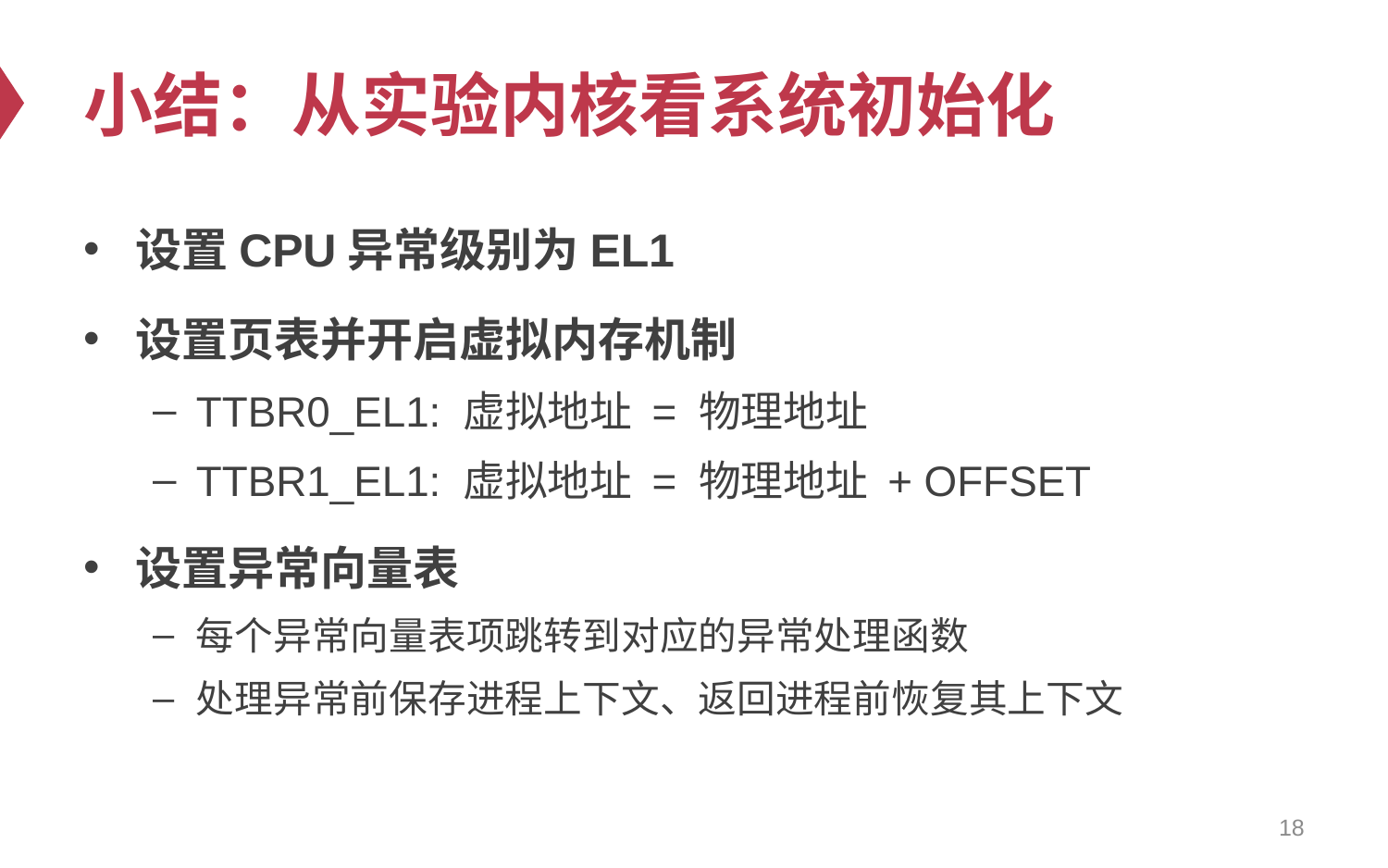

# 小结：从实验内核看系统初始化
设置CPU异常级别为EL1
设置页表并开启虚拟内存机制
TTBR0_EL1: 虚拟地址 = 物理地址
TTBR1_EL1: 虚拟地址 = 物理地址 + OFFSET
设置异常向量表
每个异常向量表项跳转到对应的异常处理函数
处理异常前保存进程上下文、返回进程前恢复其上下文
18